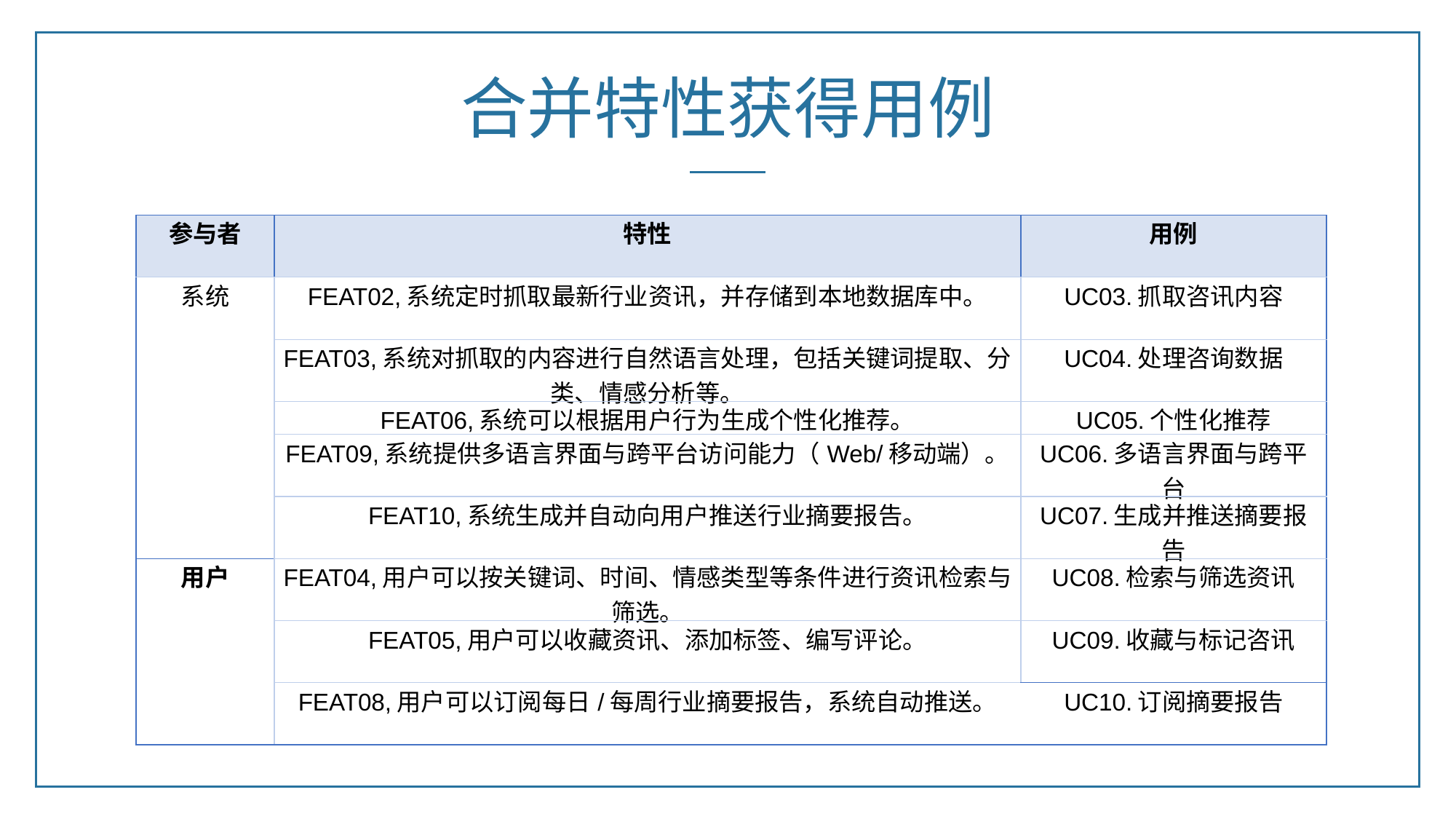

合并特性获得用例
| 参与者 | 特性 | 用例 |
| --- | --- | --- |
| 系统 | FEAT02,系统定时抓取最新行业资讯，并存储到本地数据库中。 | UC03.抓取咨讯内容 |
|  | FEAT03,系统对抓取的内容进行自然语言处理，包括关键词提取、分类、情感分析等。 | UC04.处理咨询数据 |
|  | FEAT06,系统可以根据用户行为生成个性化推荐。 | UC05.个性化推荐 |
|  | FEAT09,系统提供多语言界面与跨平台访问能力（Web/移动端）。 | UC06.多语言界面与跨平台 |
|  | FEAT10,系统生成并自动向用户推送行业摘要报告。 | UC07.生成并推送摘要报告 |
| 用户 | FEAT04,用户可以按关键词、时间、情感类型等条件进行资讯检索与筛选。 | UC08.检索与筛选资讯 |
|  | FEAT05,用户可以收藏资讯、添加标签、编写评论。 | UC09.收藏与标记咨讯 |
|  | FEAT08,用户可以订阅每日/每周行业摘要报告，系统自动推送。 | UC10.订阅摘要报告 |